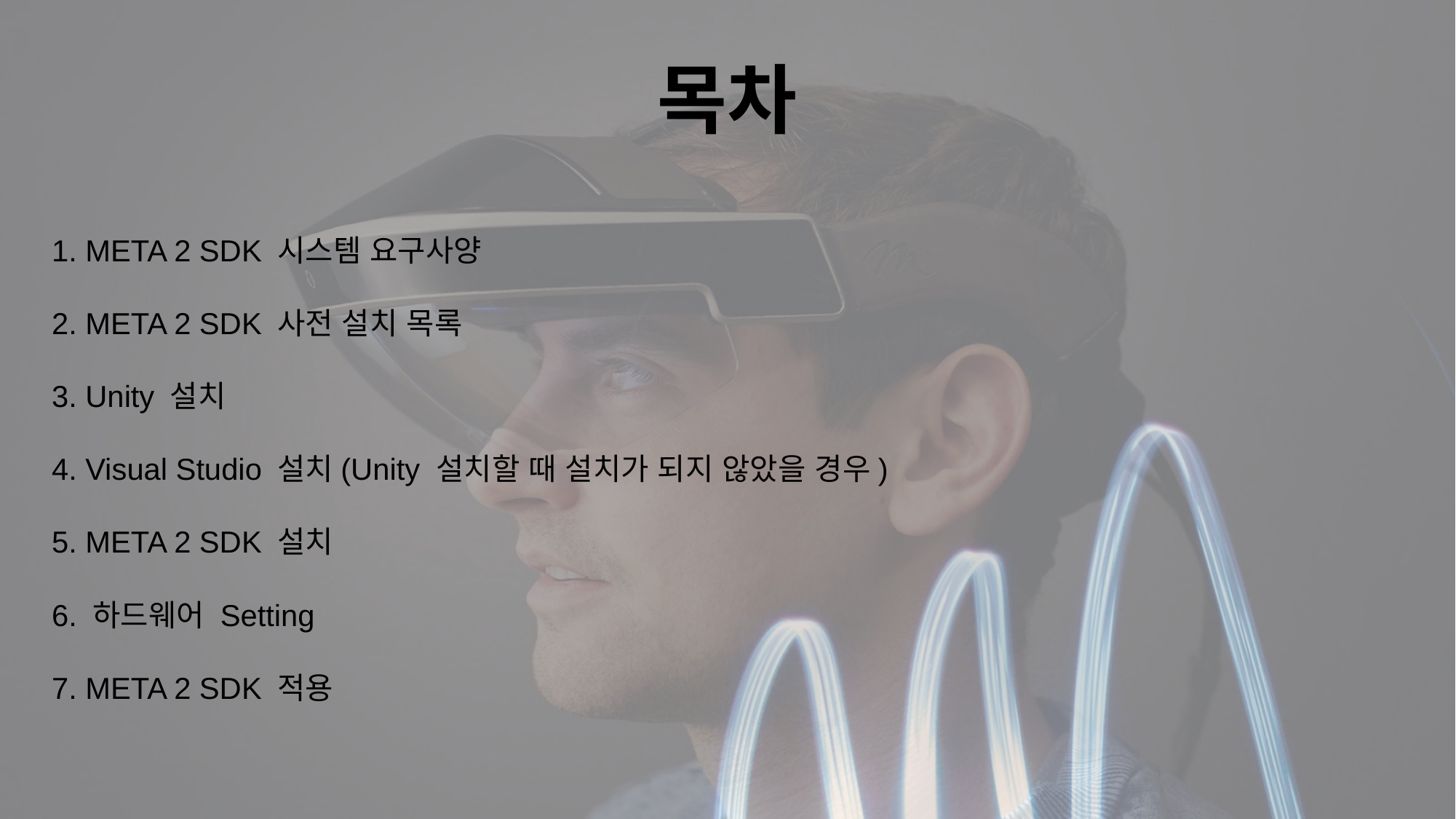

목차
1. META 2 SDK 시스템 요구사양

2. META 2 SDK 사전 설치 목록

3. Unity 설치

4. Visual Studio 설치(Unity 설치할 때 설치가 되지 않았을 경우)

5. META 2 SDK 설치

6. 하드웨어 Setting

7. META 2 SDK 적용